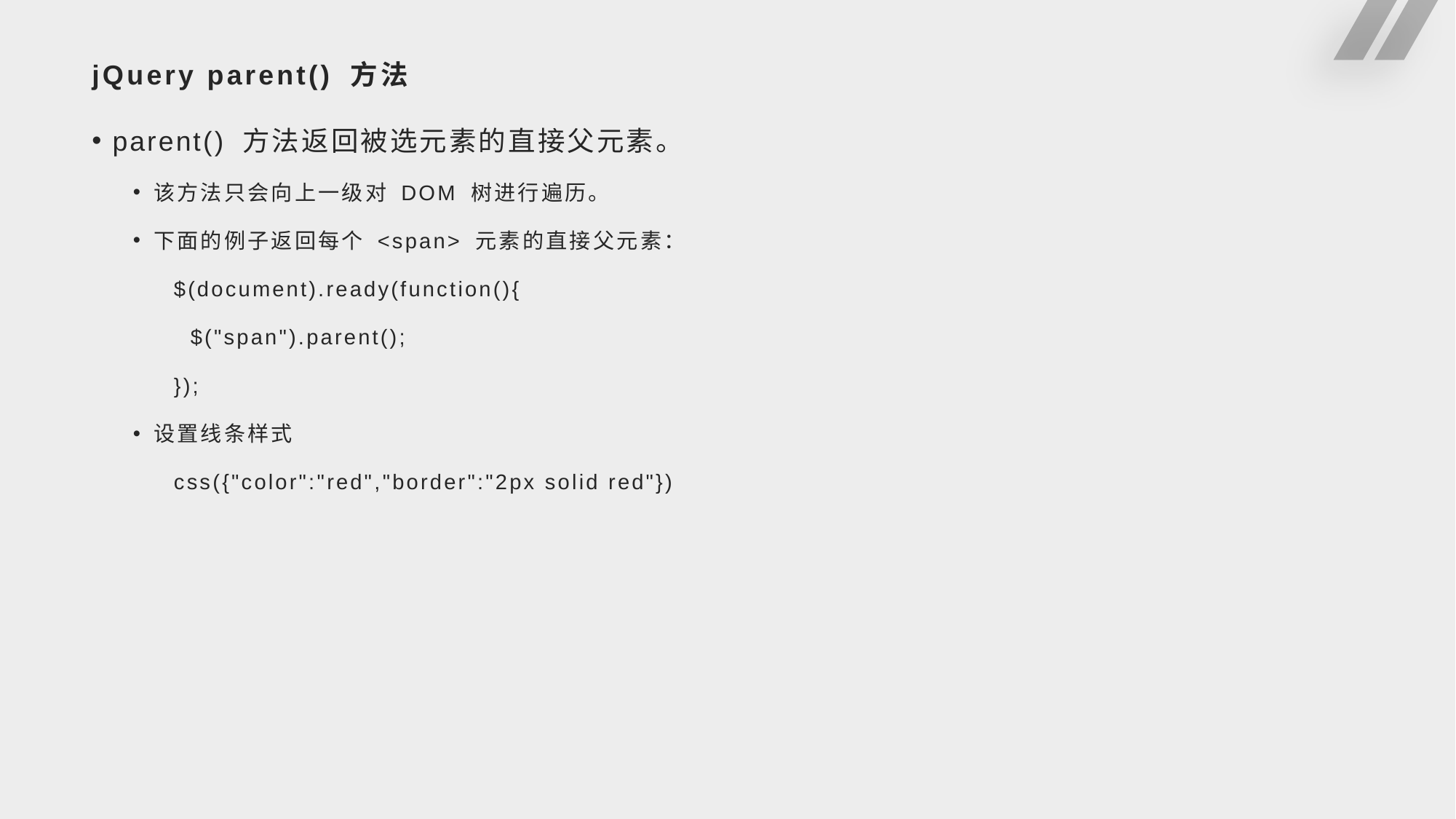

# jQuery parent() 方法
parent() 方法返回被选元素的直接父元素。
该方法只会向上一级对 DOM 树进行遍历。
下面的例子返回每个 <span> 元素的直接父元素：
$(document).ready(function(){
  $("span").parent();
});
设置线条样式
css({"color":"red","border":"2px solid red"})